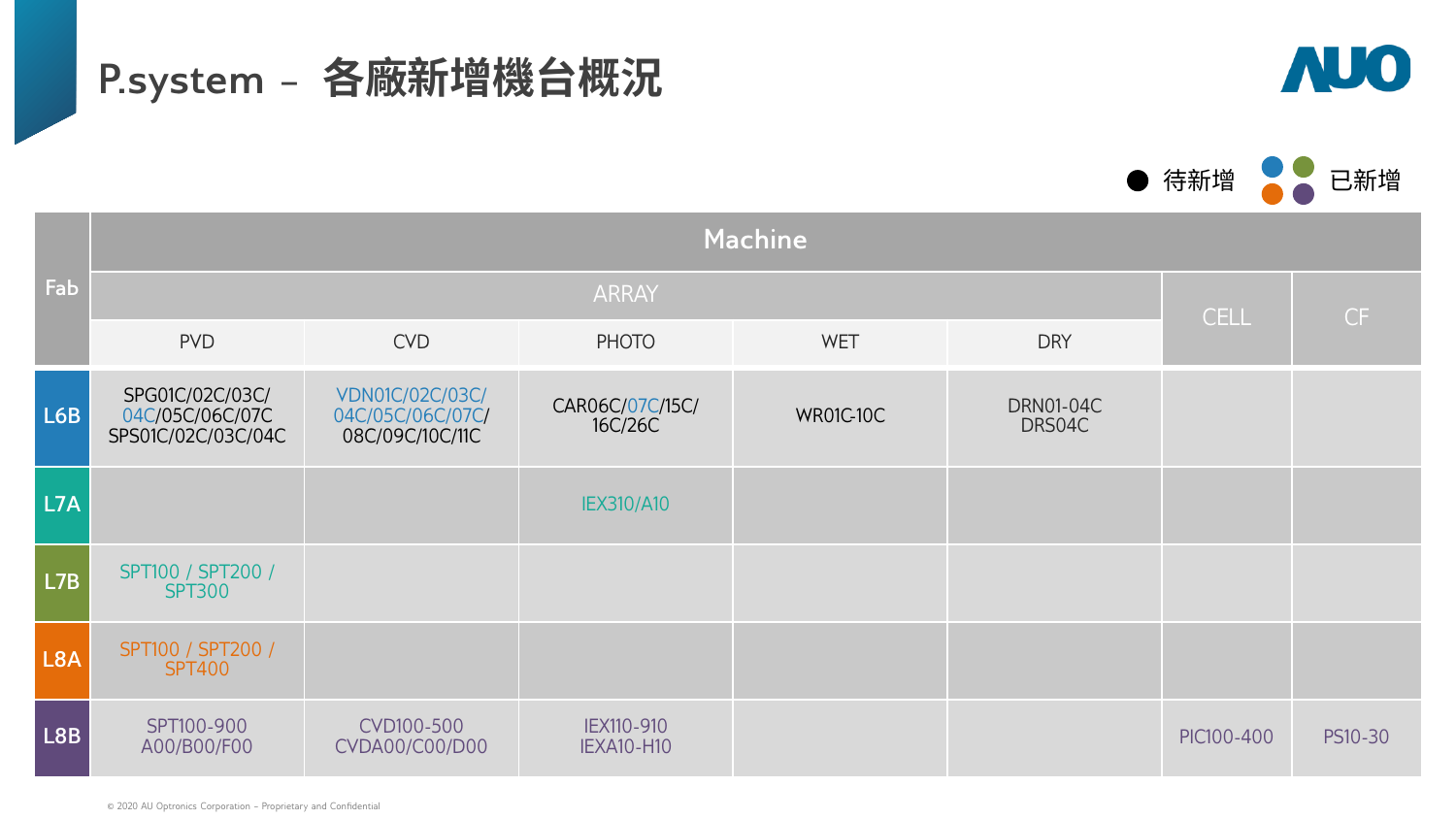

P.system – 各廠新增機台概況

待新增
已新增

| Fab | Machine |  |  |  |  |  |  |
| --- | --- | --- | --- | --- | --- | --- | --- |
|  | ARRAY |  |  |  |  | CELL | CF |
|  | PVD | CVD | PHOTO | WET | DRY |  |  |
| L6B | SPG01C/02C/03C/ 04C/05C/06C/07C SPS01C/02C/03C/04C | VDN01C/02C/03C/04C/05C/06C/07C/08C/09C/10C/11C | CAR06C/07C/15C/ 16C/26C | WR01C-10C | DRN01-04C DRS04C |  |  |
| L7A |  |  | IEX310/A10 |  |  |  |  |
| L7B | SPT100 / SPT200 / SPT300 |  |  |  |  |  |  |
| L8A | SPT100 / SPT200 / SPT400 |  |  |  |  |  |  |
| L8B | SPT100-900 A00/B00/F00 | CVD100-500 CVDA00/C00/D00 | IEX110-910 IEXA10-H10 |  |  | PIC100-400 | PS10-30 |